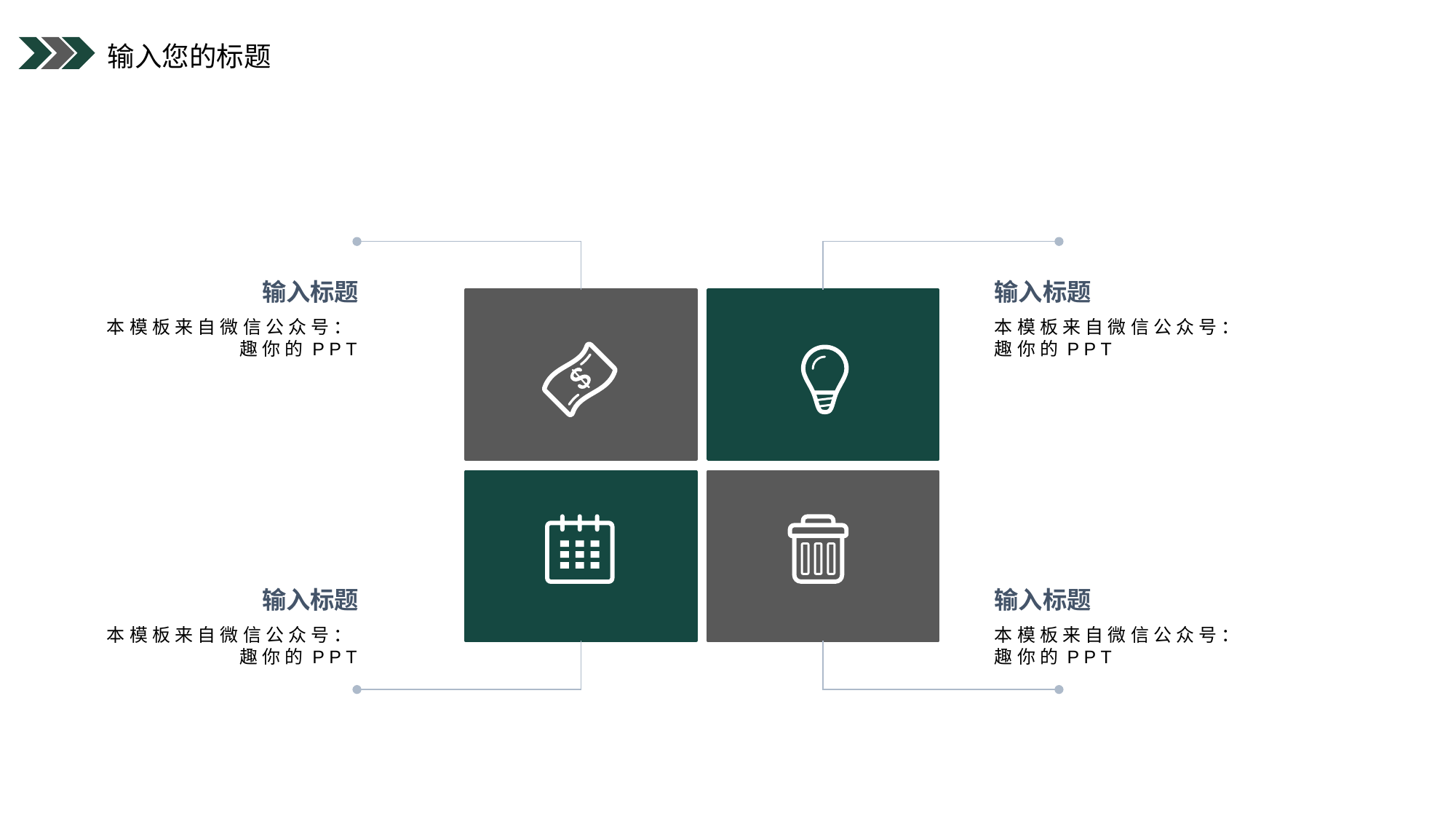

输入您的标题

输入标题
输入标题

本模板来自微信公众号：趣你的PPT
本模板来自微信公众号：趣你的PPT

输入标题
输入标题
本模板来自微信公众号：趣你的PPT
本模板来自微信公众号：趣你的PPT